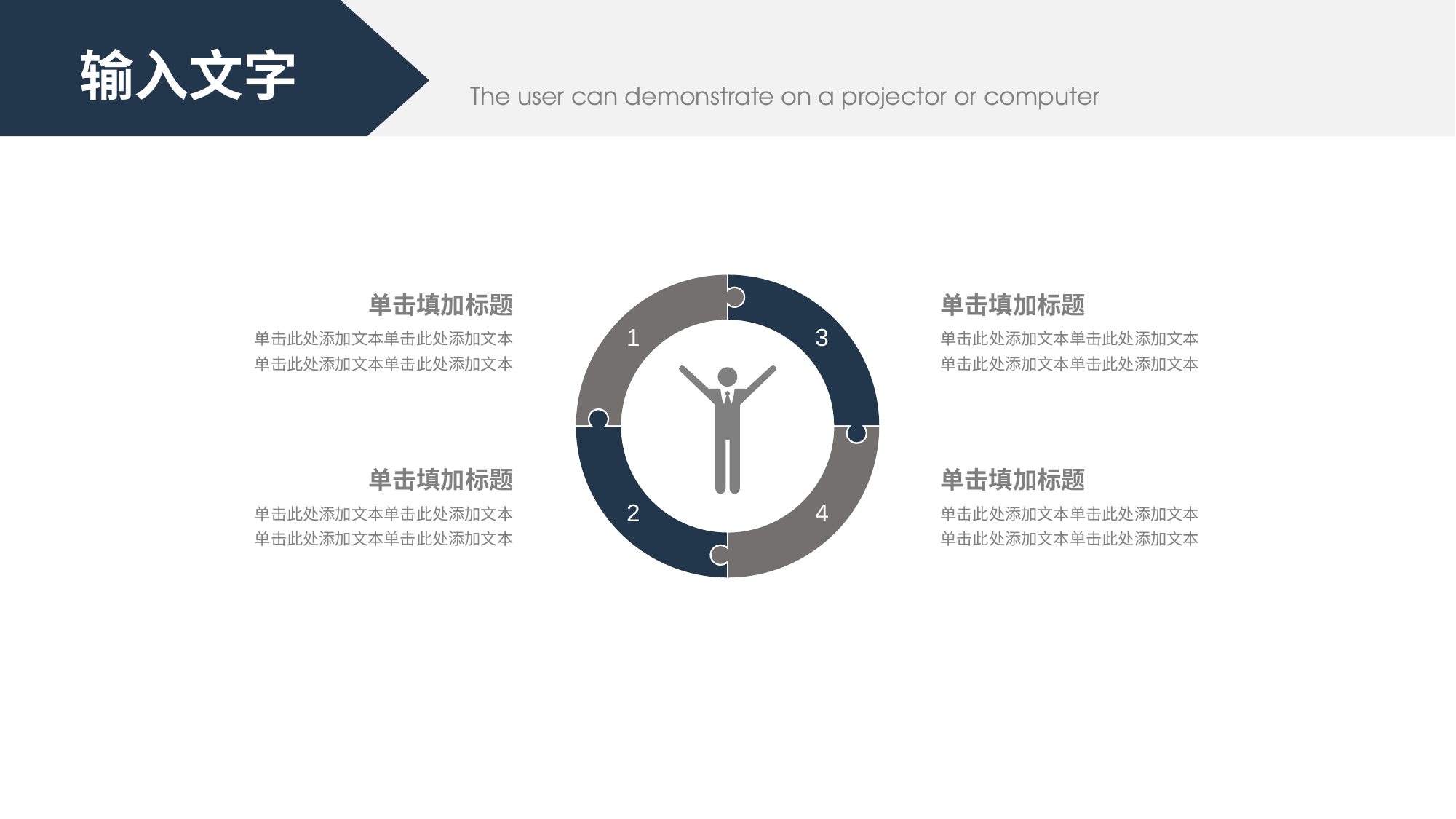

输入文字

The user can demonstrate on a projector or computer

单击填加标题
单击此处添加文本单击此处添加文本
单击此处添加文本单击此处添加文本
单击填加标题
单击此处添加文本单击此处添加文本
单击此处添加文本单击此处添加文本
1
3

单击填加标题
单击此处添加文本单击此处添加文本
单击此处添加文本单击此处添加文本
单击填加标题
单击此处添加文本单击此处添加文本
单击此处添加文本单击此处添加文本
2
4